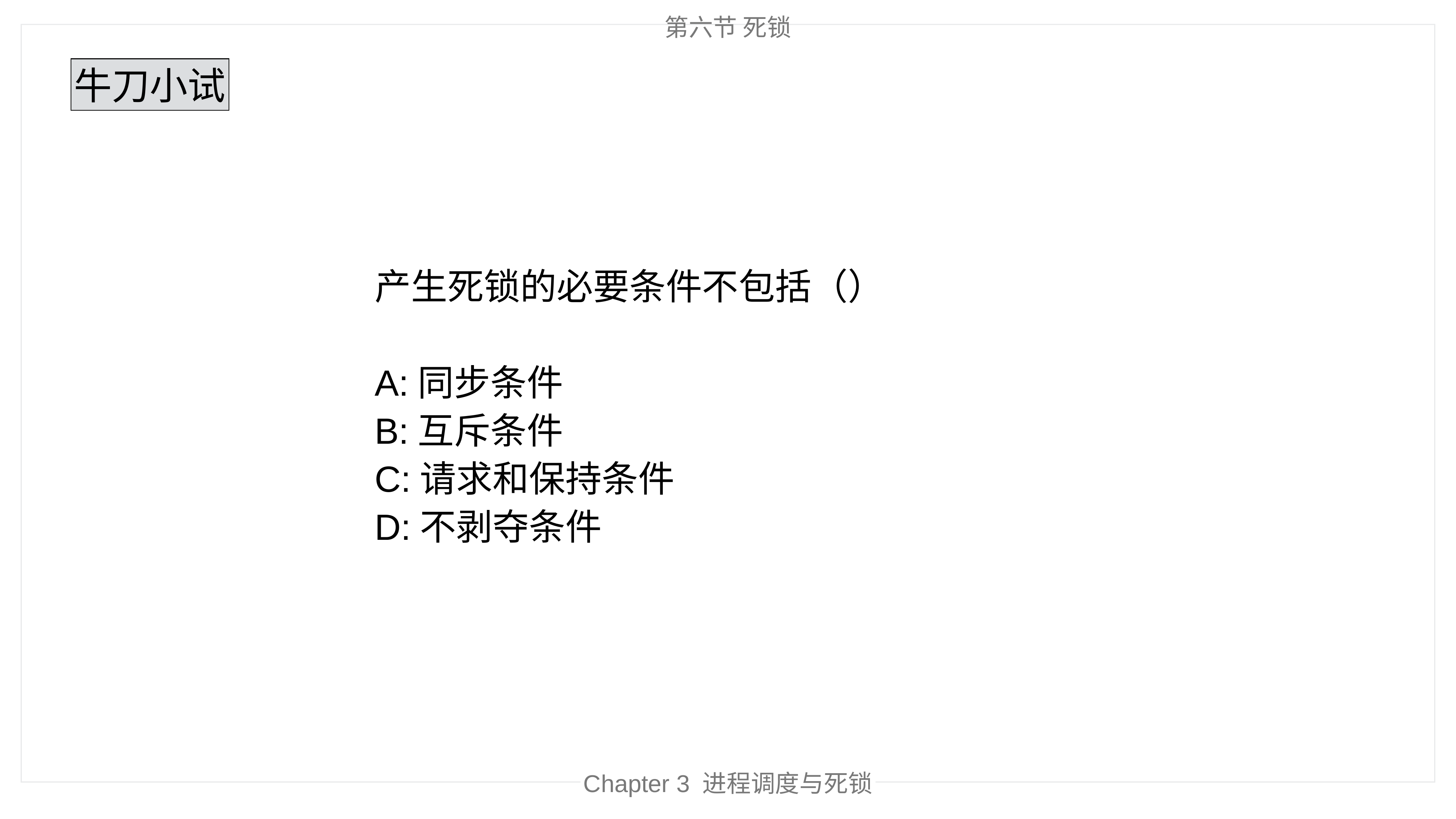

第六节 死锁
牛刀小试
产生死锁的必要条件不包括（）

A:同步条件
B:互斥条件
C:请求和保持条件
D:不剥夺条件
Chapter 3 进程调度与死锁